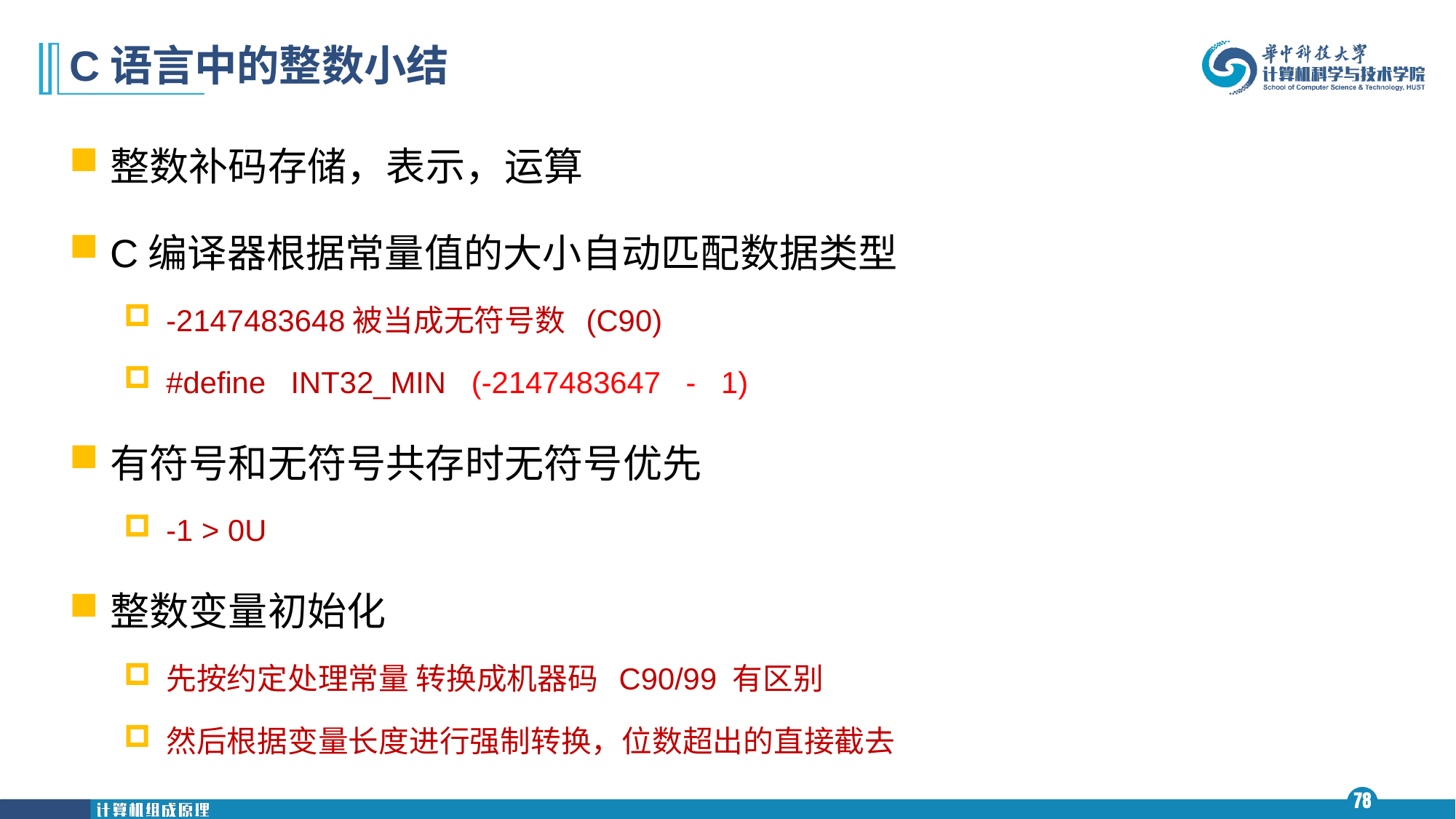

# C语言中的整数小结
整数补码存储，表示，运算
C编译器根据常量值的大小自动匹配数据类型
-2147483648被当成无符号数  (C90)
#define   INT32_MIN   (-2147483647   -   1)
有符号和无符号共存时无符号优先
-1 > 0U
整数变量初始化
先按约定处理常量 转换成机器码  C90/99 有区别
然后根据变量长度进行强制转换，位数超出的直接截去